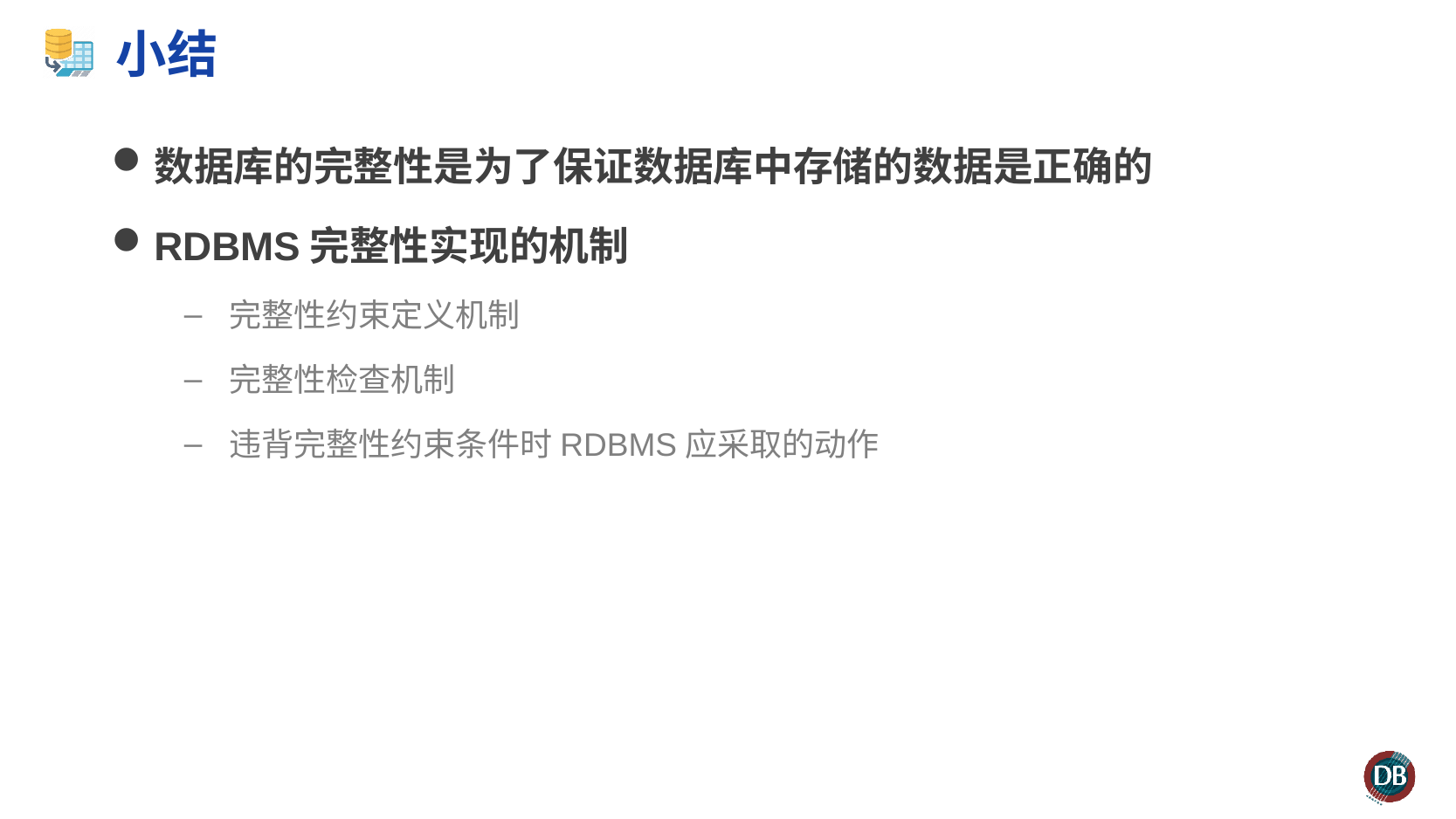

# 小结
数据库的完整性是为了保证数据库中存储的数据是正确的
RDBMS完整性实现的机制
完整性约束定义机制
完整性检查机制
违背完整性约束条件时RDBMS应采取的动作